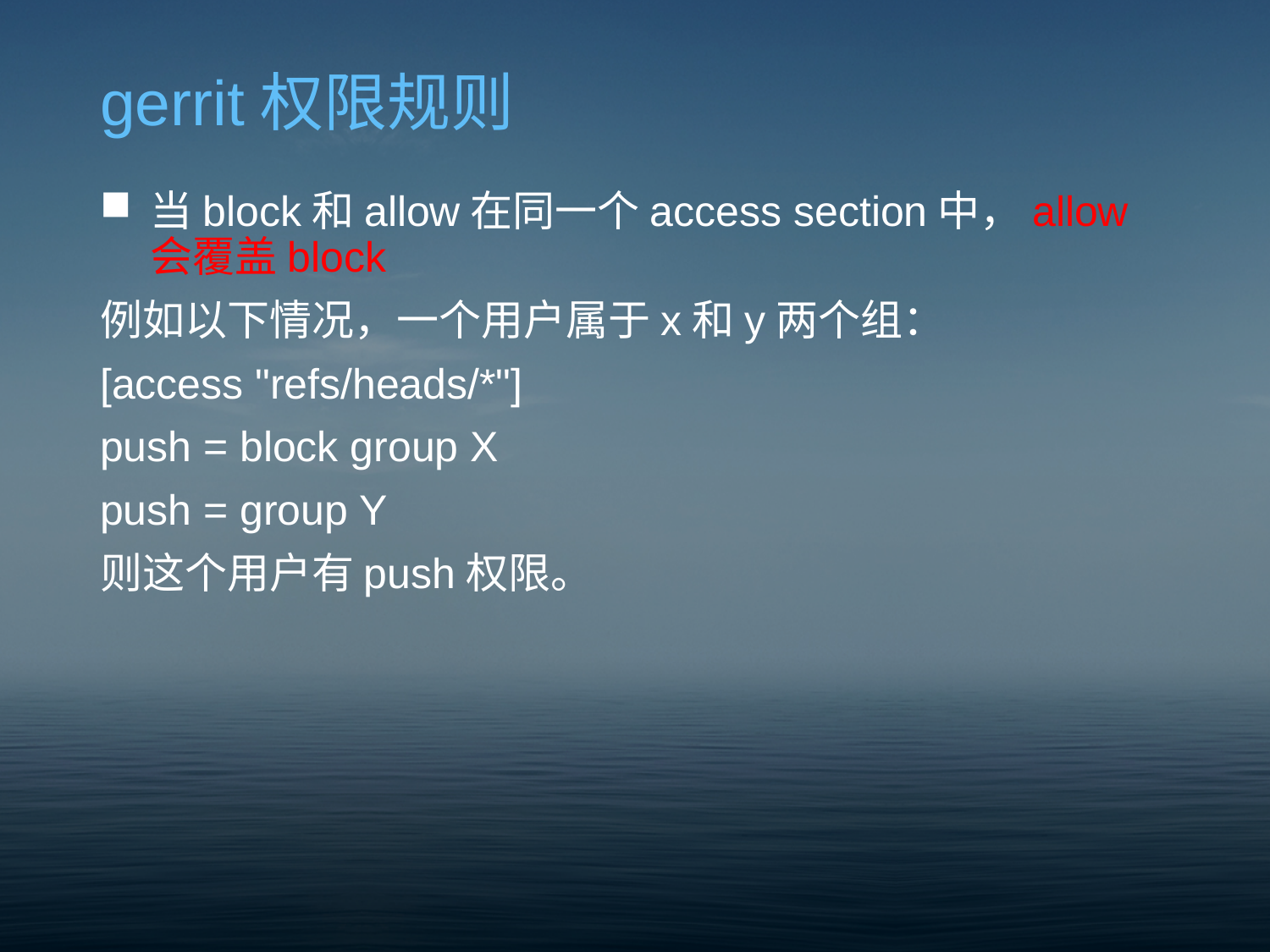

# gerrit权限规则
当block和allow在同一个access section中，allow会覆盖block
例如以下情况，一个用户属于x和y两个组：
[access "refs/heads/*"]
push = block group X
push = group Y
则这个用户有push权限。